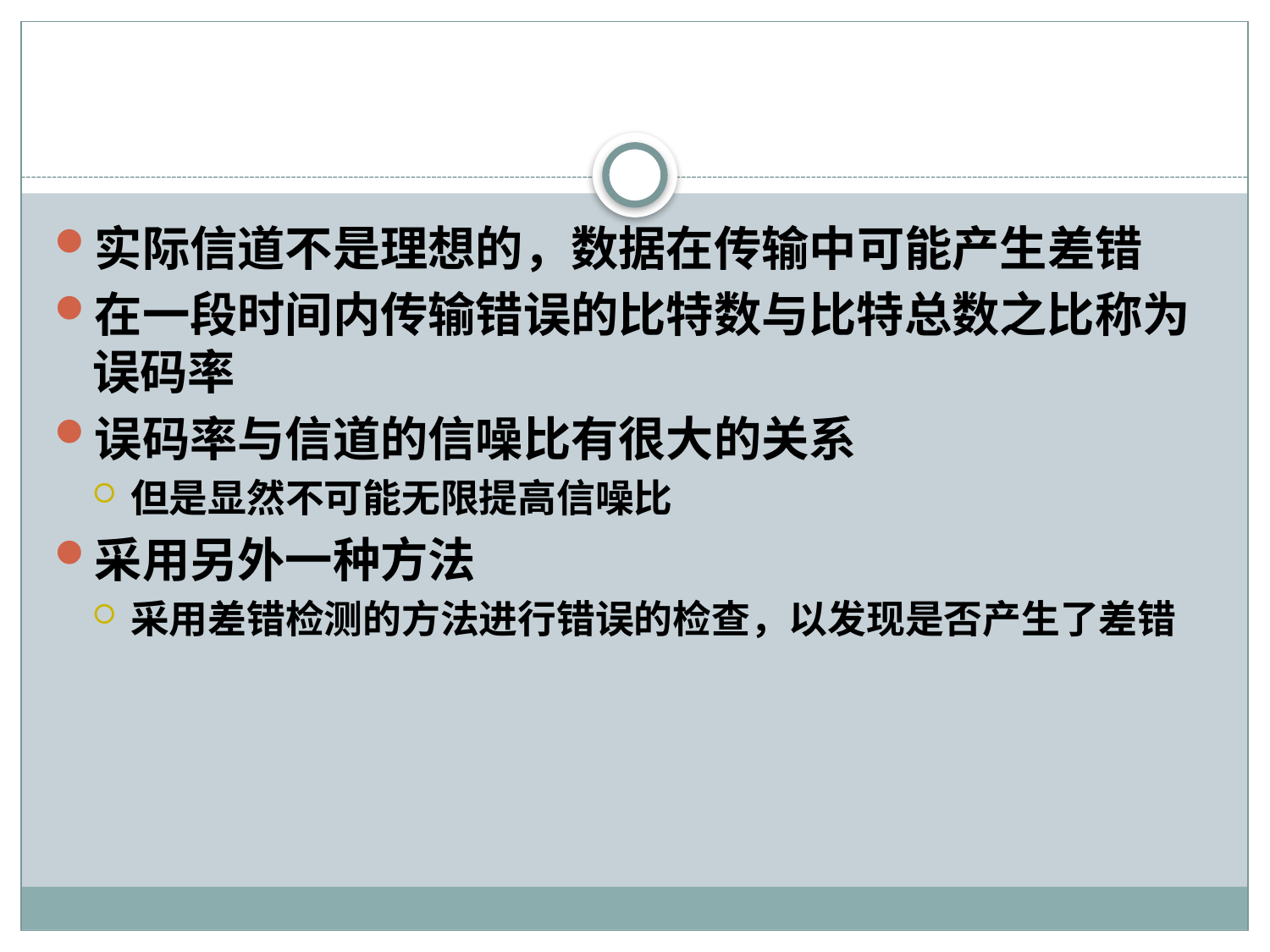

#
实际信道不是理想的，数据在传输中可能产生差错
在一段时间内传输错误的比特数与比特总数之比称为误码率
误码率与信道的信噪比有很大的关系
但是显然不可能无限提高信噪比
采用另外一种方法
采用差错检测的方法进行错误的检查，以发现是否产生了差错